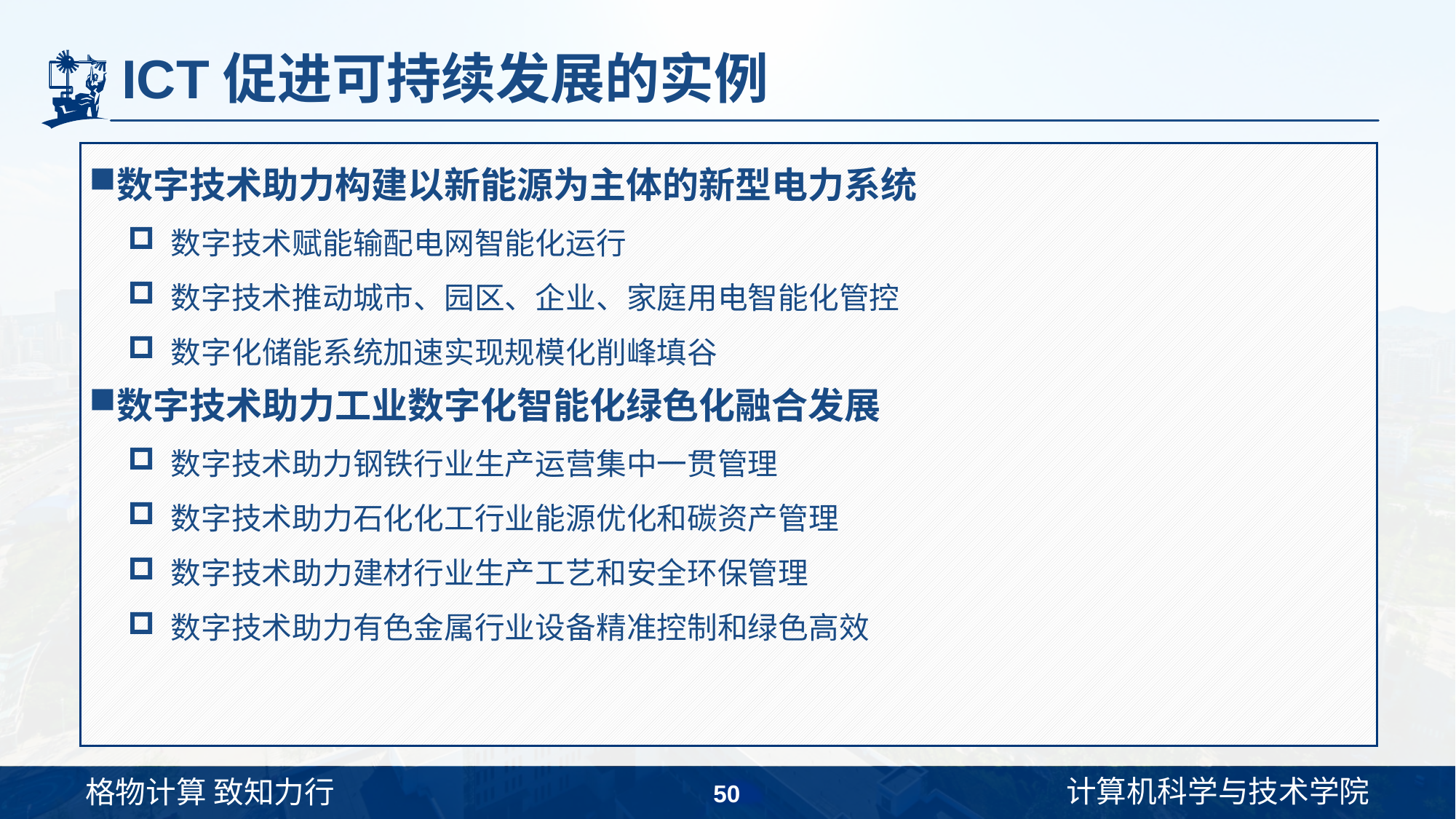

# ICT促进可持续发展的实例
数字技术助力构建以新能源为主体的新型电力系统
数字技术赋能输配电网智能化运行
数字技术推动城市、园区、企业、家庭用电智能化管控
数字化储能系统加速实现规模化削峰填谷
数字技术助力工业数字化智能化绿色化融合发展
数字技术助力钢铁行业生产运营集中一贯管理
数字技术助力石化化工行业能源优化和碳资产管理
数字技术助力建材行业生产工艺和安全环保管理
数字技术助力有色金属行业设备精准控制和绿色高效
50